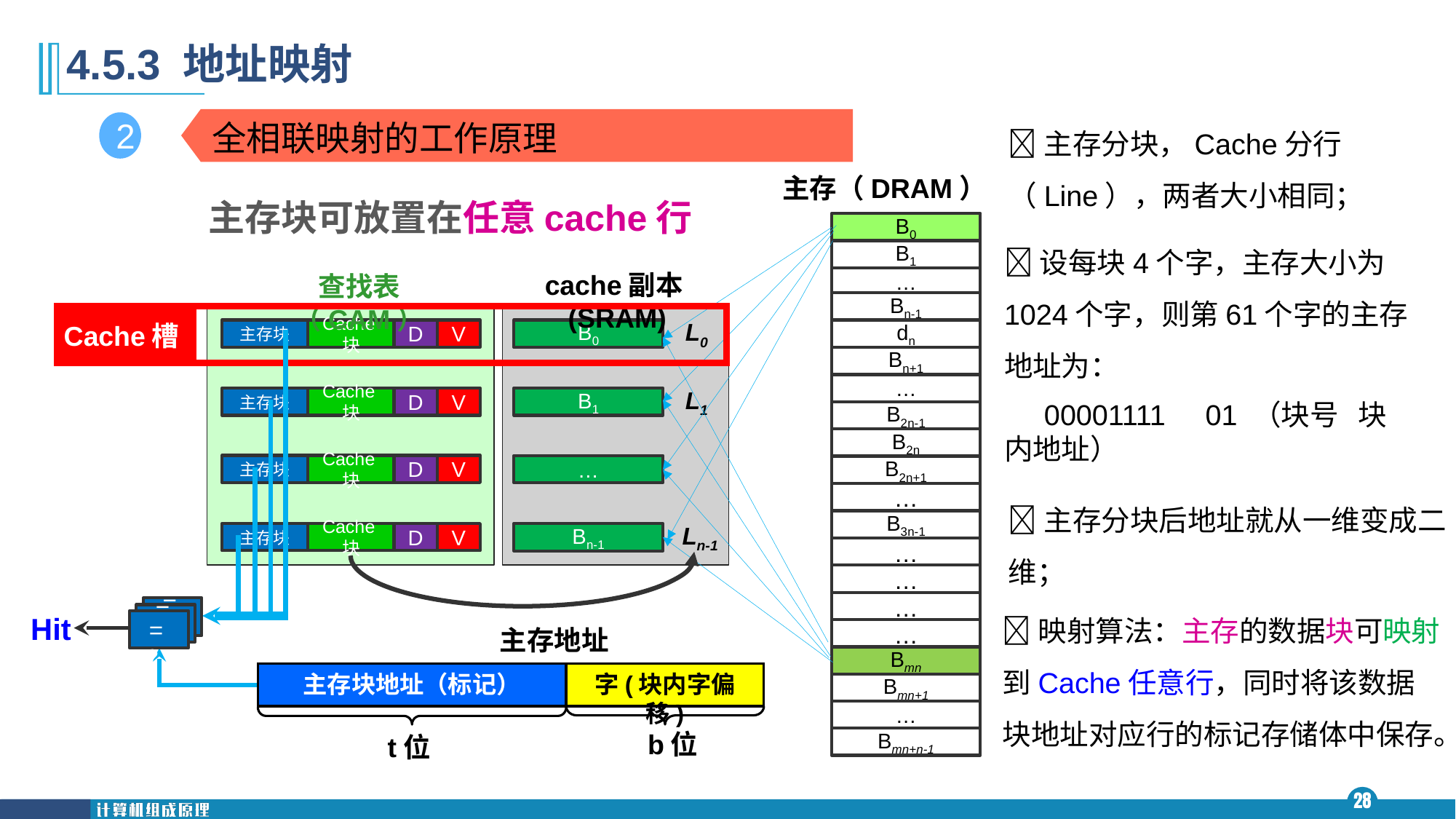

第四 章
# 4.5.3 地址映射
•主存分块，Cache分行 （Line），两者大小相同；

全相联映射的工作原理
2
主存（DRAM）
主存块可放置在任意cache行
B0
•设每块4个字，主存大小为1024个字，则第61个字的主存地址为：
     00001111     01 （块号   块内地址）

B1
cache副本(SRAM)
查找表（CAM）
…
Bn-1

Cache槽

L0
主存块
主存块
主存块
主存块
Cache块
Cache块
Cache块
Cache块
D
D
D
D
V
V
V
V
B0
dn

Bn+1
…
L1
B1

B2n-1
B2n
…
B2n+1

•主存分块后地址就从一维变成二维；
…

B3n-1
Ln-1
Bn-1

…
…
•映射算法：主存的数据块可映射到Cache任意行，同时将该数据块地址对应行的标记存储体中保存。
…
=？
=？
  =？
Hit
主存地址

主存块地址（标记）
字(块内字偏移)
b位
t位
…
Bmn
Bmn+1
…
Bmn+n-1